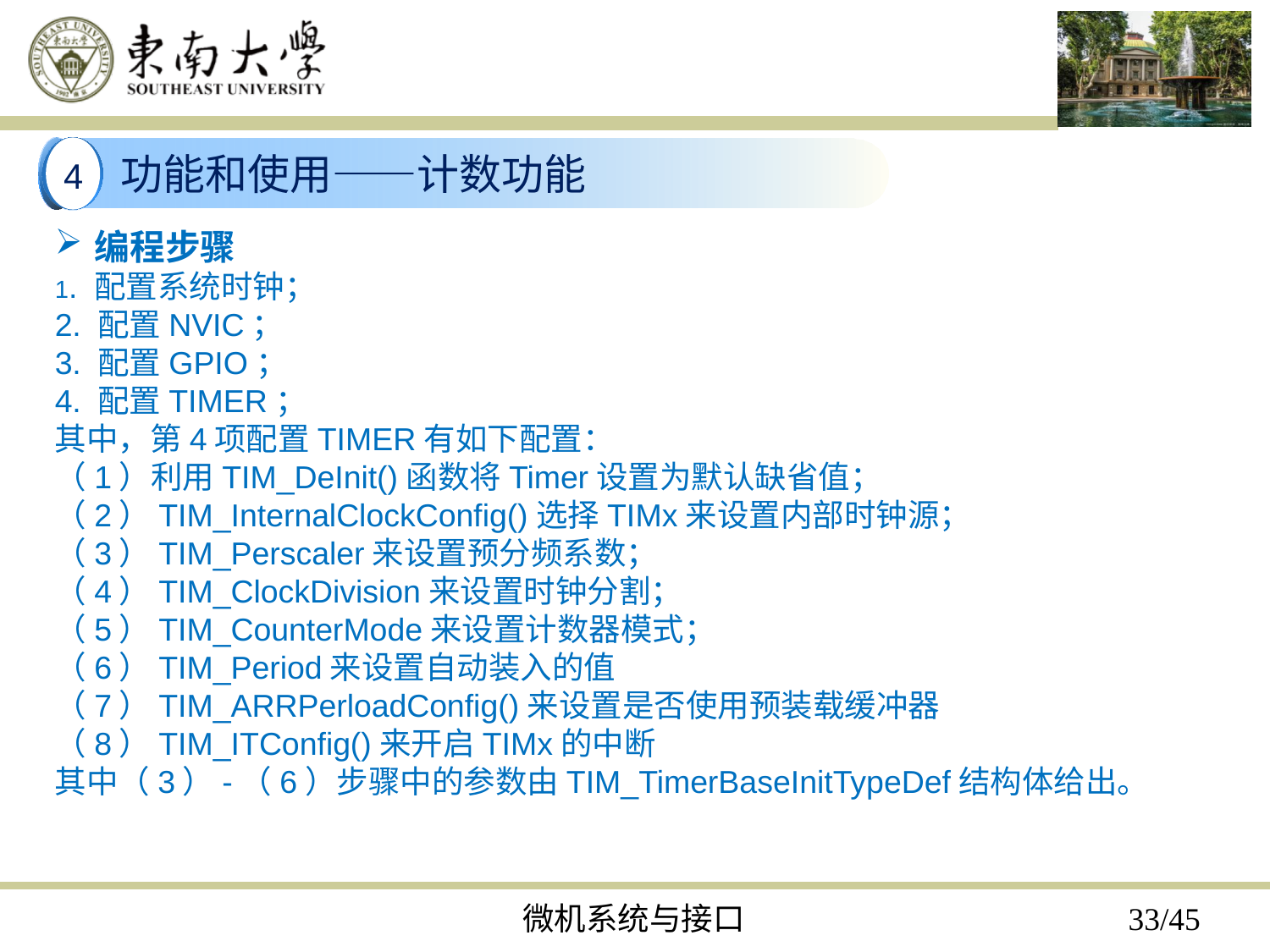

功能和使用——计数功能
4
编程步骤
1. 配置系统时钟；
2. 配置NVIC；
3. 配置GPIO；
4. 配置TIMER；
其中，第4项配置TIMER有如下配置：
（1）利用TIM_DeInit()函数将Timer设置为默认缺省值；
（2）TIM_InternalClockConfig()选择TIMx来设置内部时钟源；
（3）TIM_Perscaler来设置预分频系数；
（4）TIM_ClockDivision来设置时钟分割；
（5）TIM_CounterMode来设置计数器模式；
（6）TIM_Period来设置自动装入的值
（7）TIM_ARRPerloadConfig()来设置是否使用预装载缓冲器
（8）TIM_ITConfig()来开启TIMx的中断
其中（3）-（6）步骤中的参数由TIM_TimerBaseInitTypeDef结构体给出。